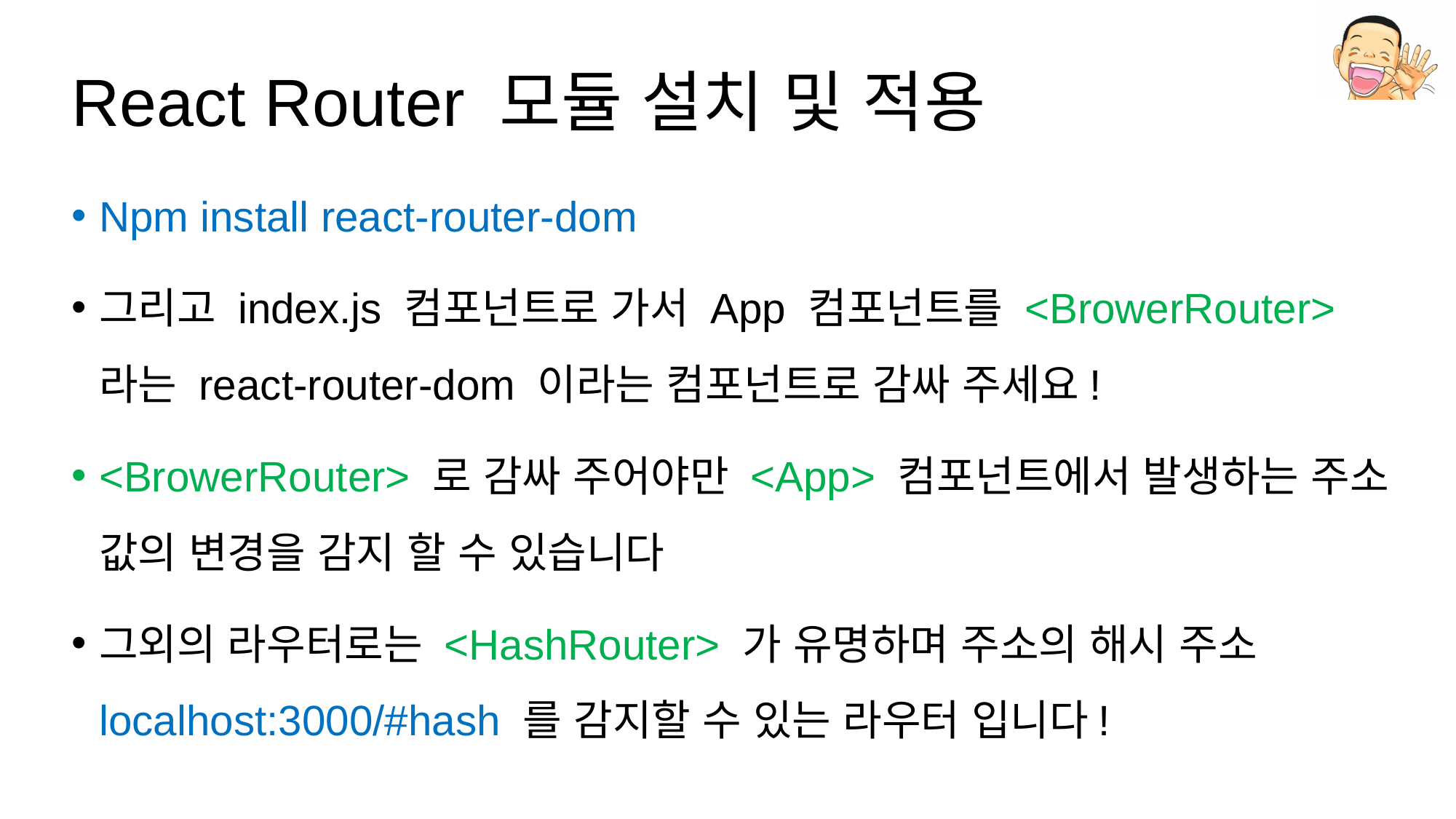

# React Router 모듈 설치 및 적용
Npm install react-router-dom
그리고 index.js 컴포넌트로 가서 App 컴포넌트를 <BrowerRouter> 라는 react-router-dom 이라는 컴포넌트로 감싸 주세요!
<BrowerRouter> 로 감싸 주어야만 <App> 컴포넌트에서 발생하는 주소 값의 변경을 감지 할 수 있습니다
그외의 라우터로는 <HashRouter> 가 유명하며 주소의 해시 주소localhost:3000/#hash 를 감지할 수 있는 라우터 입니다!